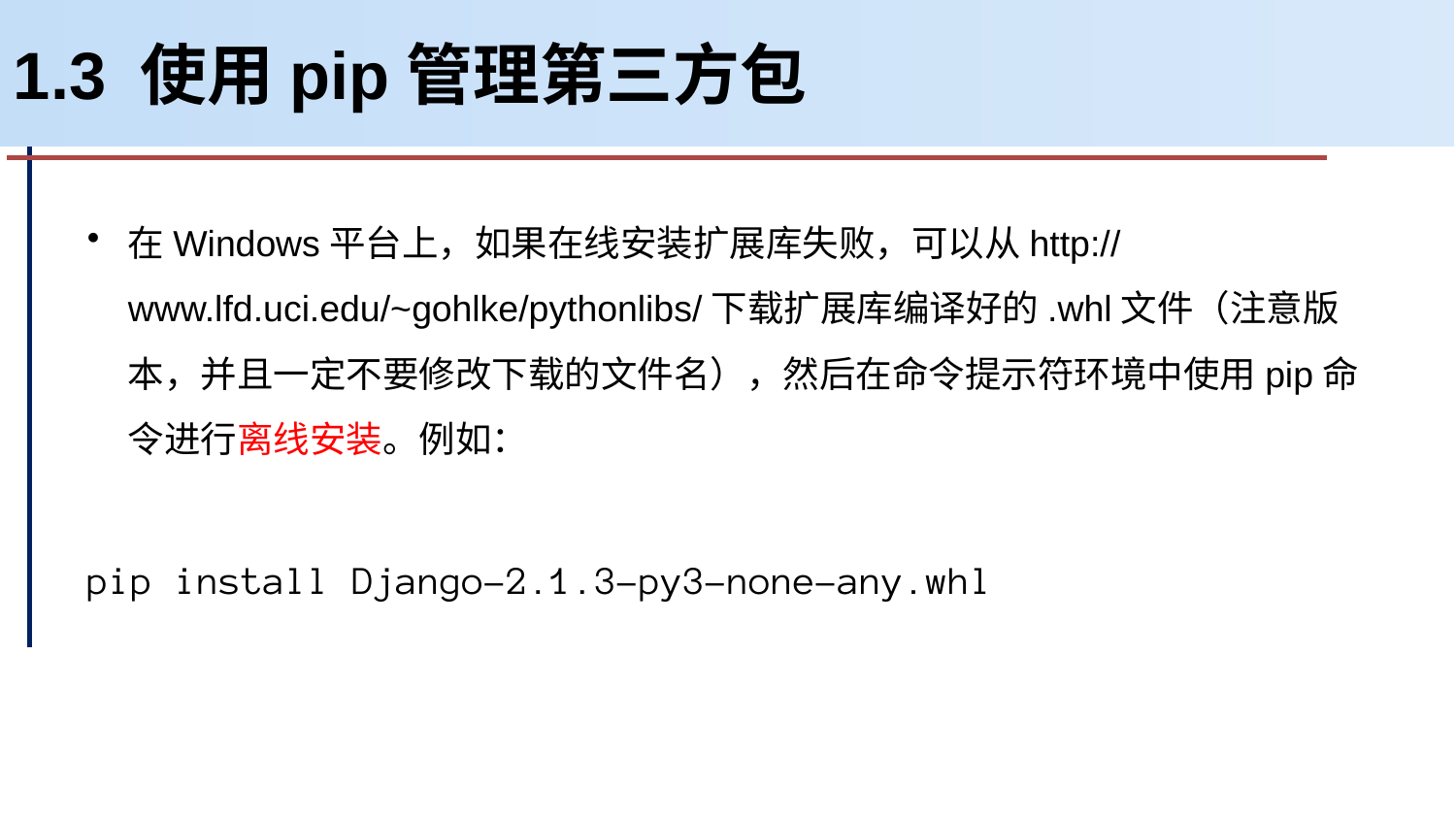

# 1.3 使用pip管理第三方包
在Windows平台上，如果在线安装扩展库失败，可以从http://www.lfd.uci.edu/~gohlke/pythonlibs/下载扩展库编译好的.whl文件（注意版本，并且一定不要修改下载的文件名），然后在命令提示符环境中使用pip命令进行离线安装。例如：

pip install Django-2.1.3-py3-none-any.whl